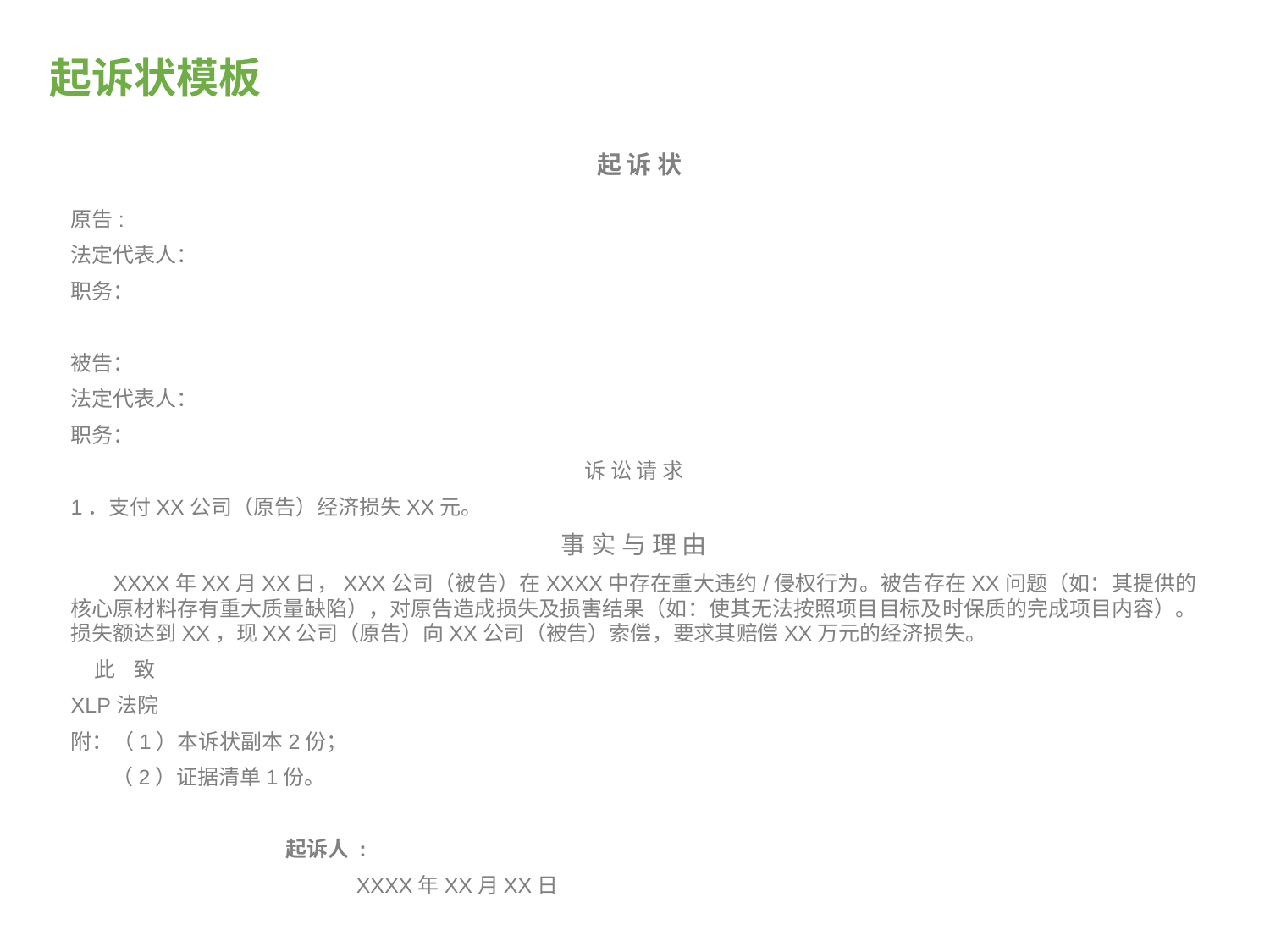

# 起诉状模板
 起 诉 状
原告:
法定代表人：
职务：

被告：
法定代表人：
职务：
诉 讼 请 求
1．支付XX公司（原告）经济损失XX元。
事 实 与 理 由
XXXX年XX月XX日，XXX公司（被告）在XXXX中存在重大违约/侵权行为。被告存在XX问题（如：其提供的核心原材料存有重大质量缺陷），对原告造成损失及损害结果（如：使其无法按照项目目标及时保质的完成项目内容）。损失额达到XX，现XX公司（原告）向XX公司（被告）索偿，要求其赔偿XX万元的经济损失。
    此    致
XLP法院
附：（1）本诉状副本2份；
 （2）证据清单1份。

                                    起诉人 :
                                         XXXX年XX月XX日